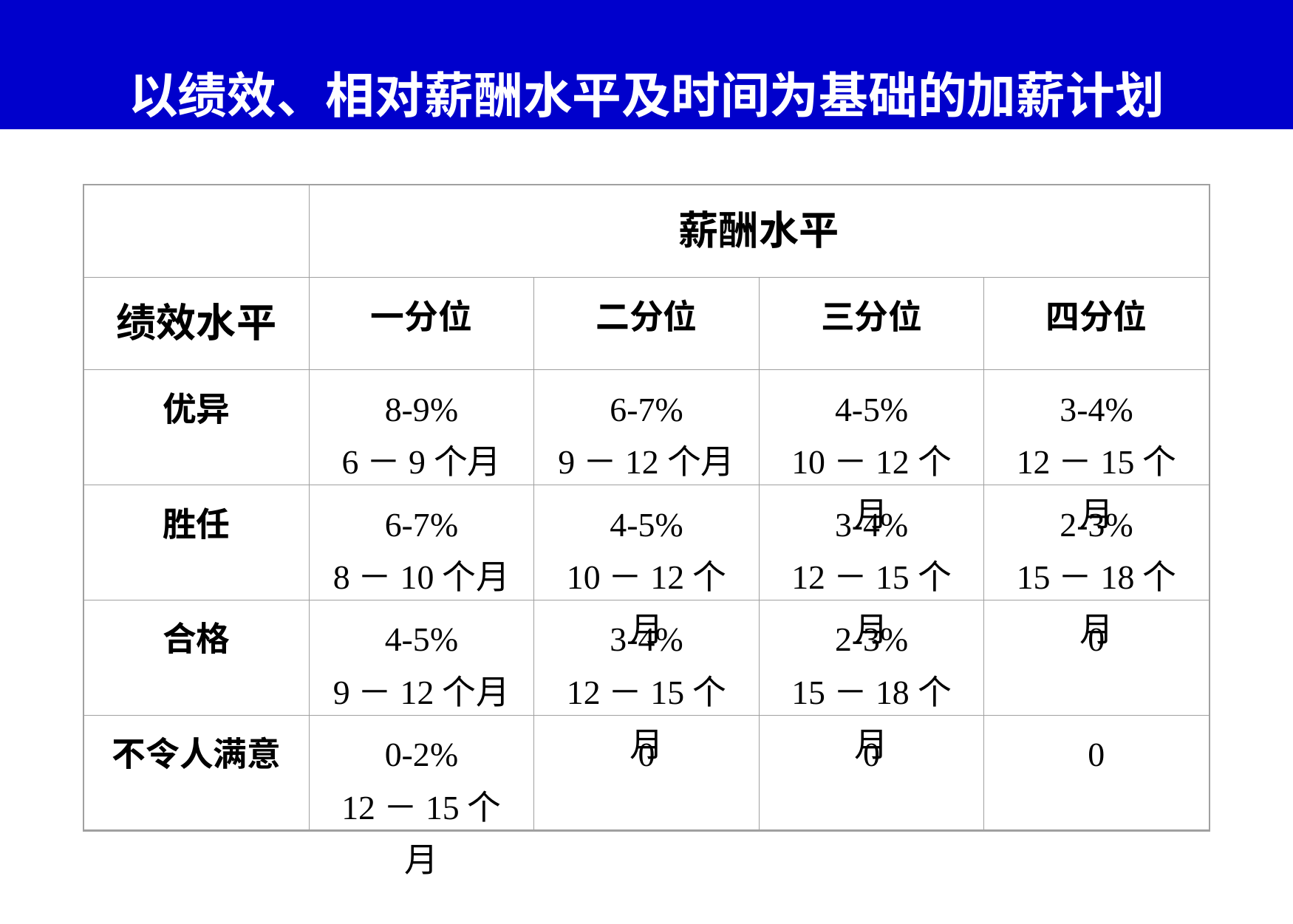

# 以绩效、相对薪酬水平及时间为基础的加薪计划

薪酬水平

绩效水平

一分位

二分位

三分位

四分位

优异

8-9%
6－9个月

6-7%
9－12个月

4-5%
10－12个月

3-4%
12－15个月

胜任

6-7%
8－10个月

4-5%
10－12个月

3-4%
12－15个月

2-3%
15－18个月

合格

4-5%
9－12个月

3-4%
12－15个月

2-3%
15－18个月

0

不令人满意

0-2%
12－15个月

0

0

0